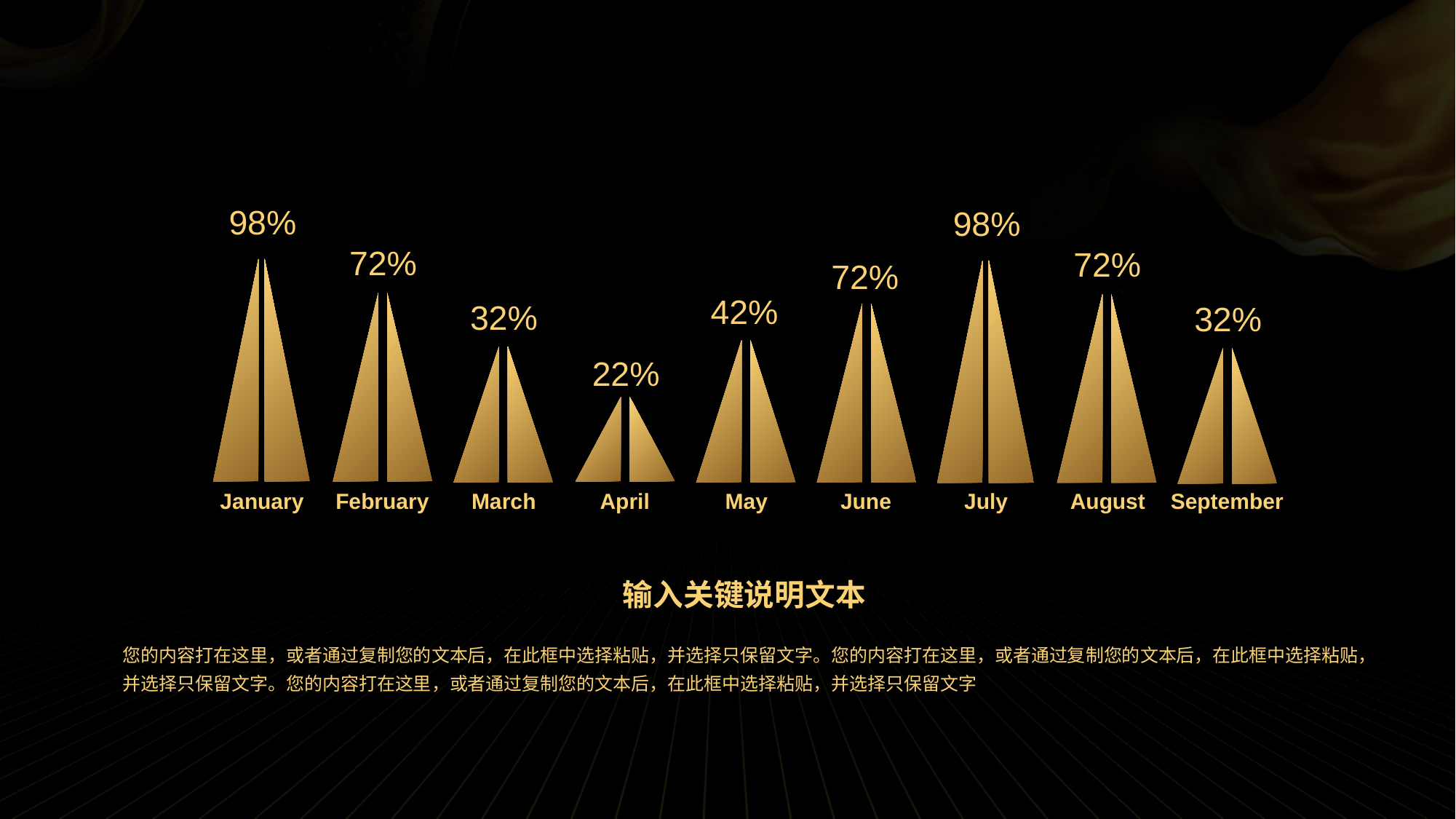

98%

January
98%

July
72%

February
72%

August
72%

June
42%

May
32%

March
32%

September
22%

April
输入关键说明文本
您的内容打在这里，或者通过复制您的文本后，在此框中选择粘贴，并选择只保留文字。您的内容打在这里，或者通过复制您的文本后，在此框中选择粘贴，并选择只保留文字。您的内容打在这里，或者通过复制您的文本后，在此框中选择粘贴，并选择只保留文字